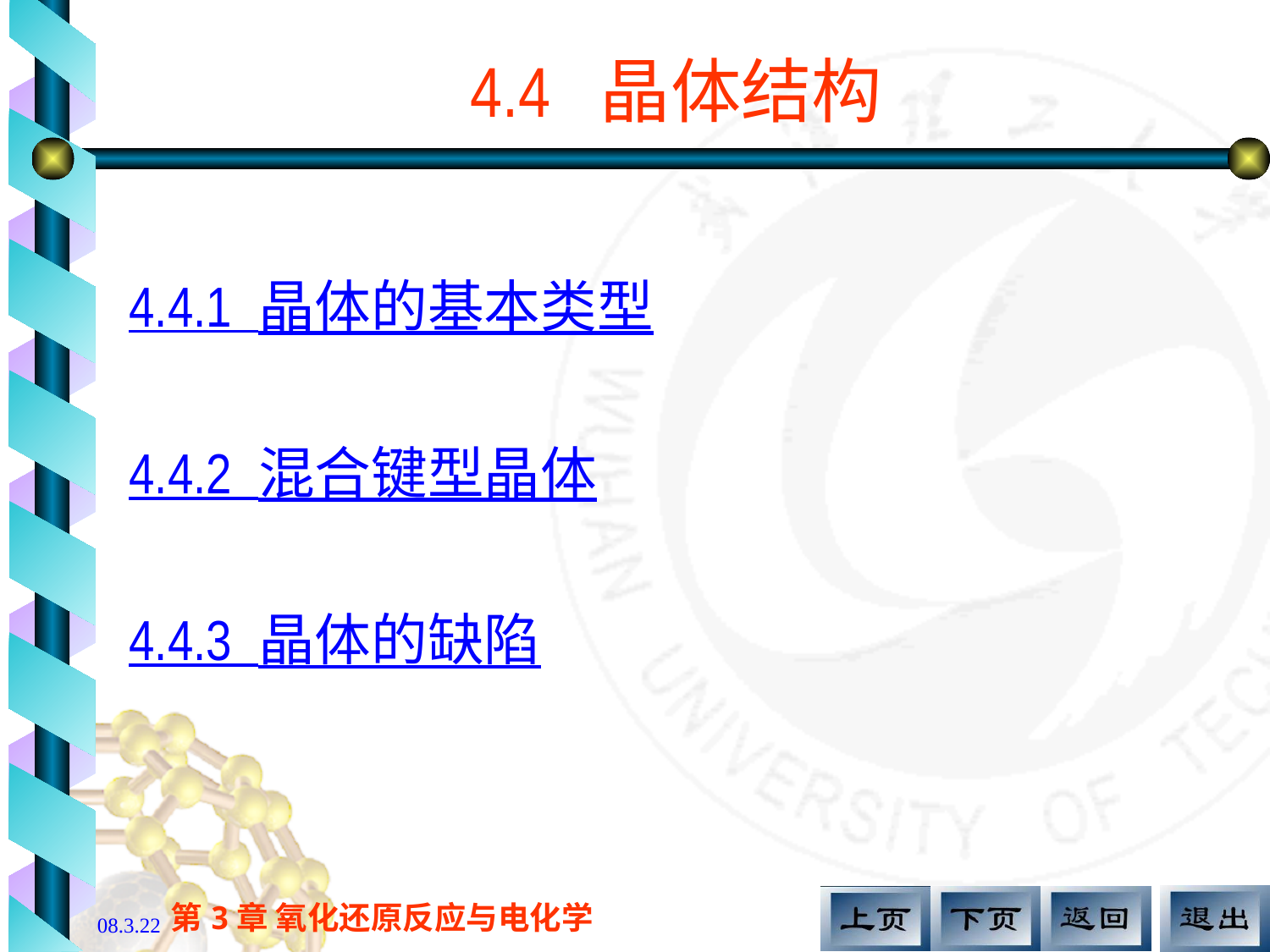

# 4.4  晶体结构
4.4.1  晶体的基本类型
4.4.2  混合键型晶体
4.4.3  晶体的缺陷